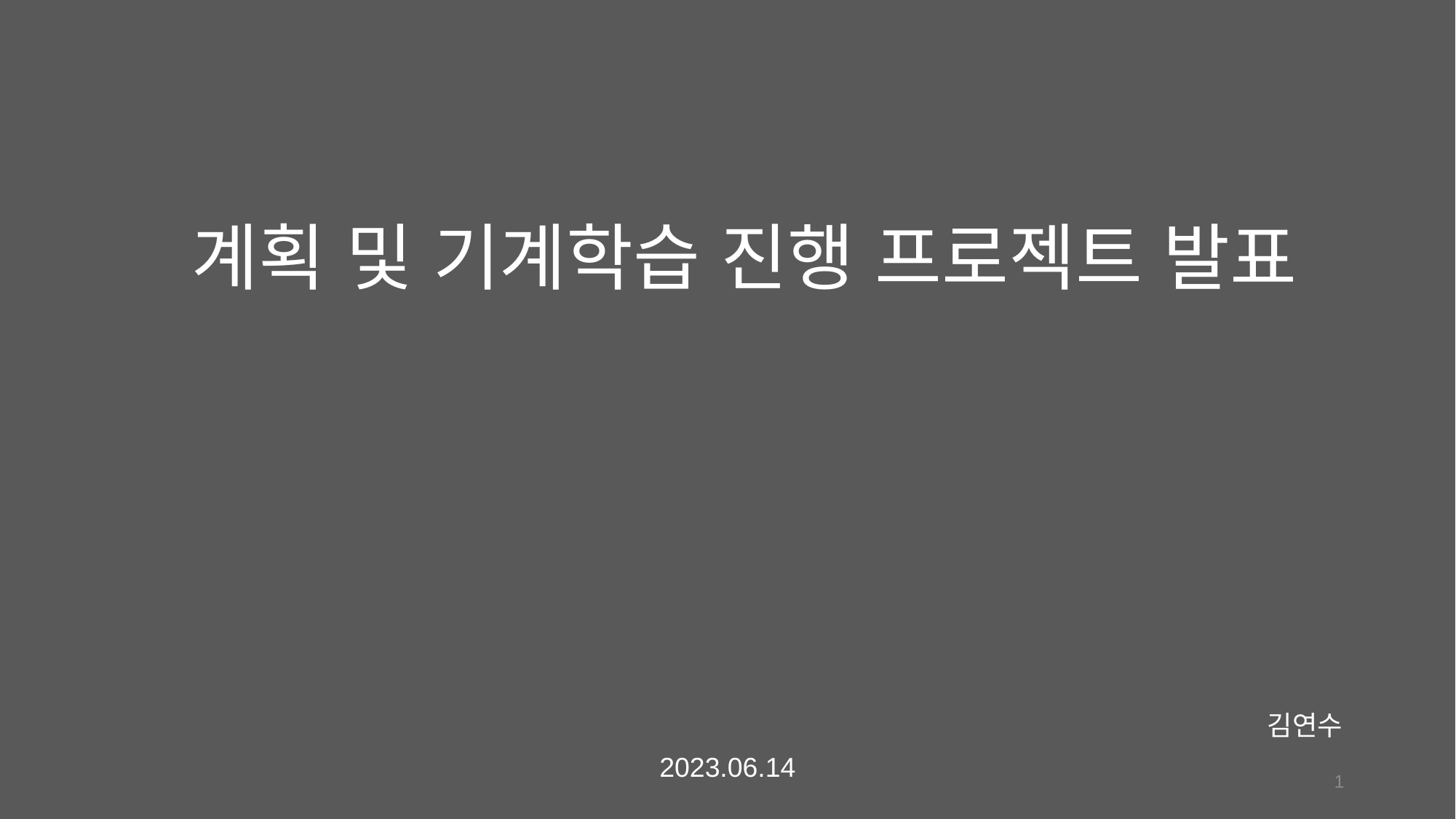

계획 및 기계학습 진행 프로젝트 발표
김연수
2023.06.14
1